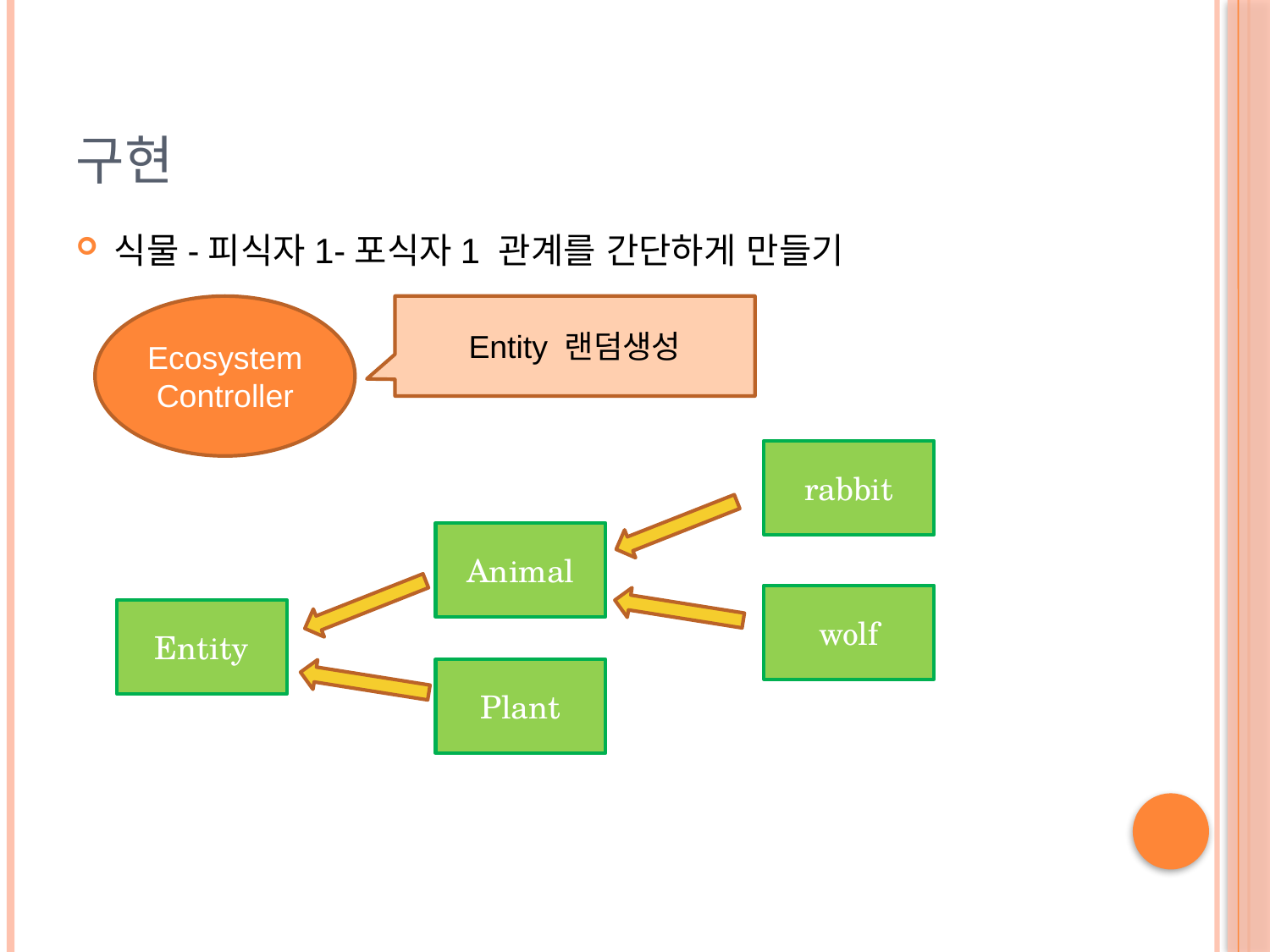

# 구현
식물-피식자1-포식자1 관계를 간단하게 만들기

Ecosystem Controller
Entity 랜덤생성
rabbit

Animal
wolf

Entity
Plant